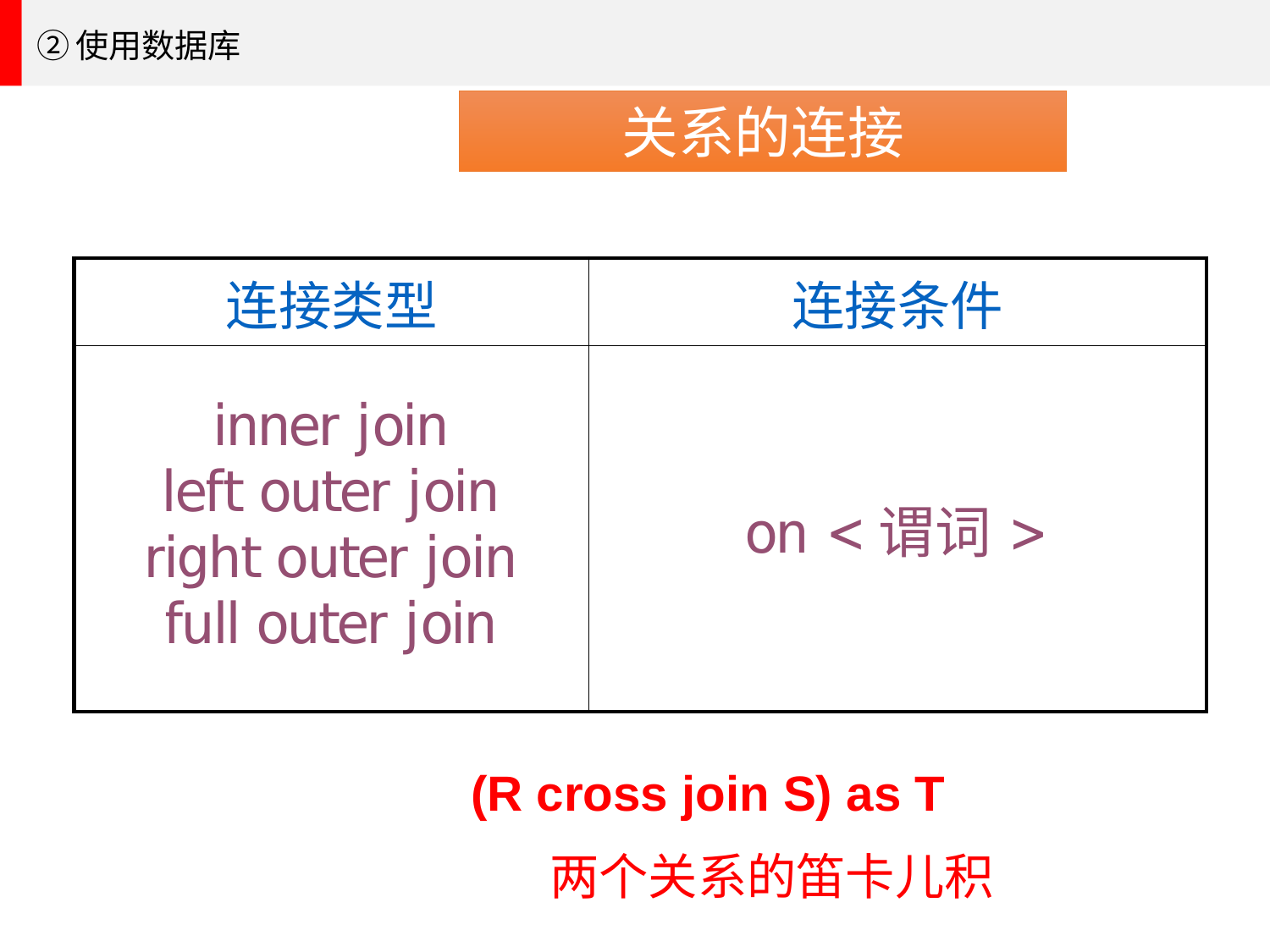

②使用数据库
关系的连接
| 连接类型 | 连接条件 |
| --- | --- |
| inner join left outer join right outer join full outer join | on <谓词> |

(R cross join S) as T
	两个关系的笛卡儿积